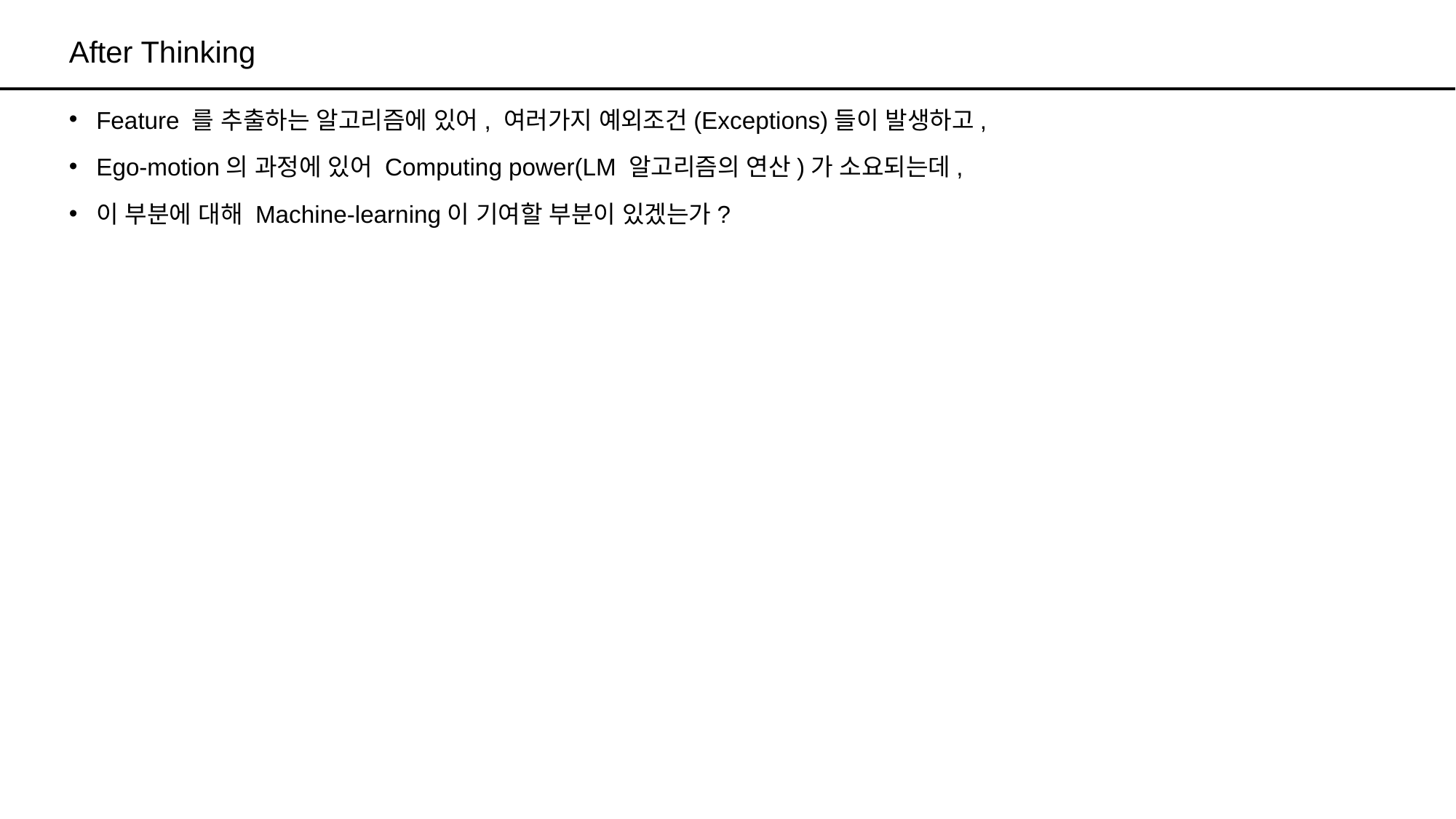

# After Thinking
Feature 를 추출하는 알고리즘에 있어, 여러가지 예외조건(Exceptions)들이 발생하고,
Ego-motion의 과정에 있어 Computing power(LM 알고리즘의 연산)가 소요되는데,
이 부분에 대해 Machine-learning이 기여할 부분이 있겠는가?